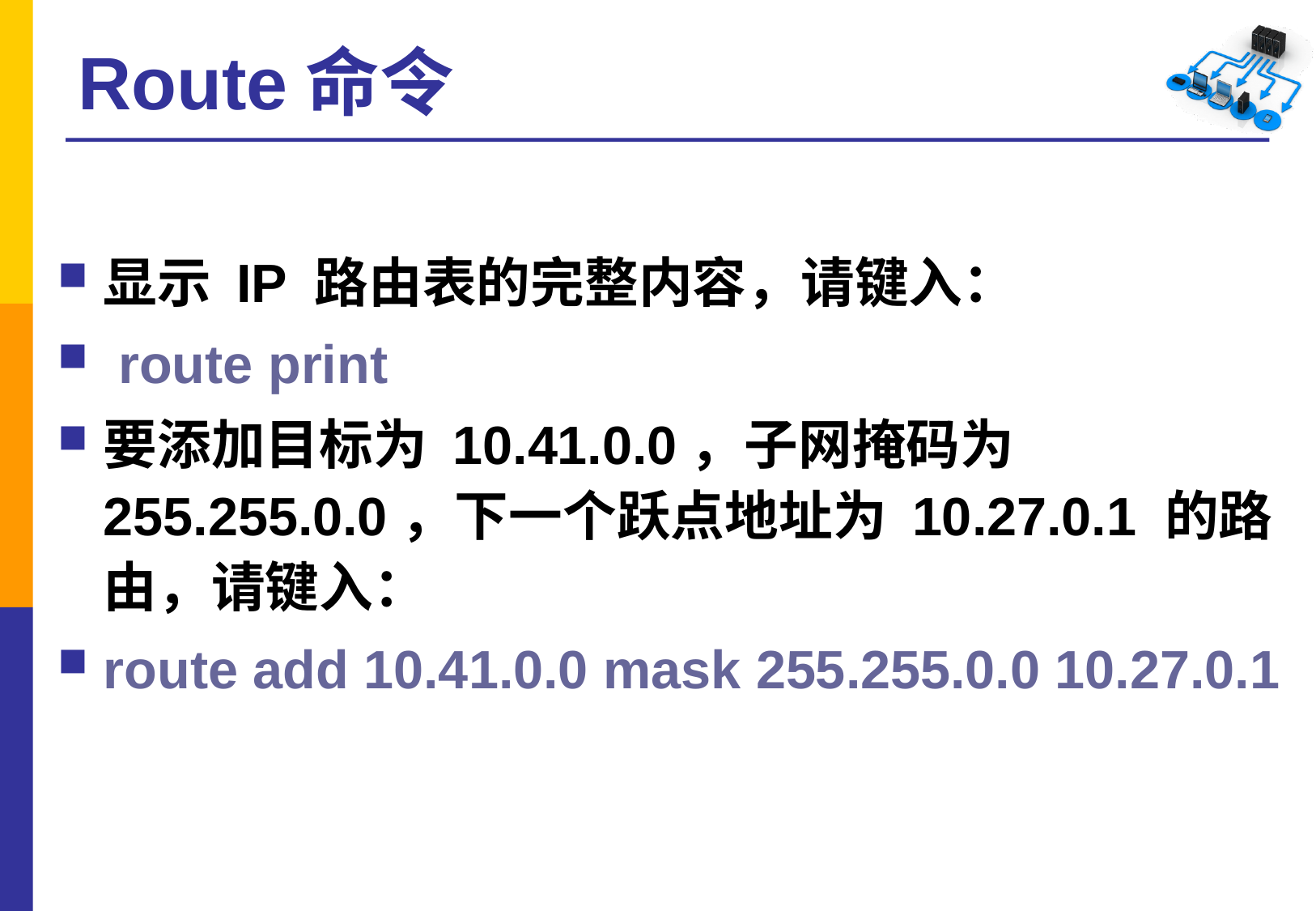

# Route命令
显示 IP 路由表的完整内容，请键入：
 route print
要添加目标为 10.41.0.0，子网掩码为 255.255.0.0，下一个跃点地址为 10.27.0.1 的路由，请键入：
route add 10.41.0.0 mask 255.255.0.0 10.27.0.1